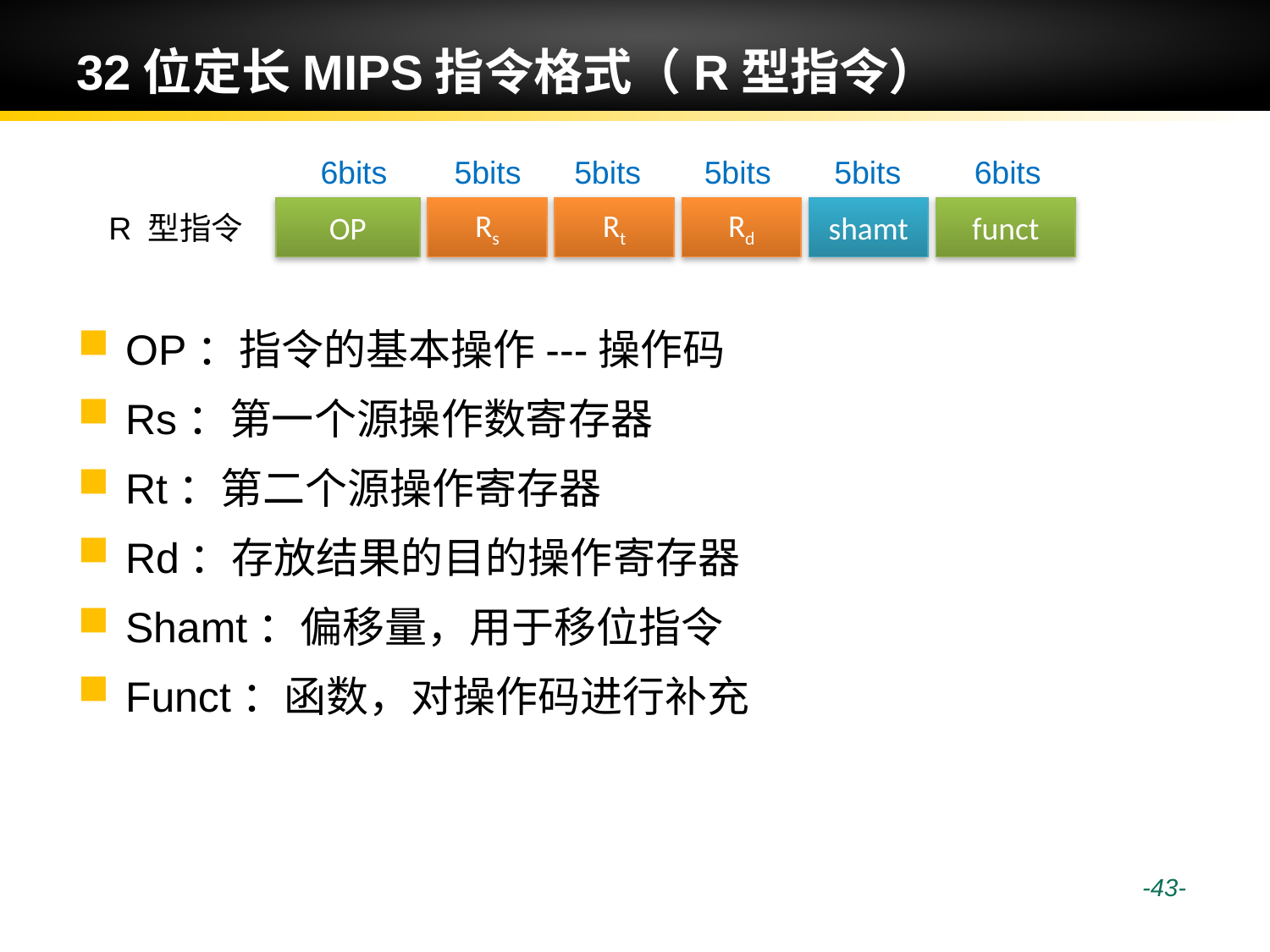

# 32位定长MIPS指令格式（R型指令）
6bits
5bits
5bits
5bits
5bits
6bits
R 型指令
OP
Rs
Rt
Rd
shamt
funct
OP：指令的基本操作---操作码
Rs：第一个源操作数寄存器
Rt：第二个源操作寄存器
Rd：存放结果的目的操作寄存器
Shamt：偏移量，用于移位指令
Funct：函数，对操作码进行补充
 -43-